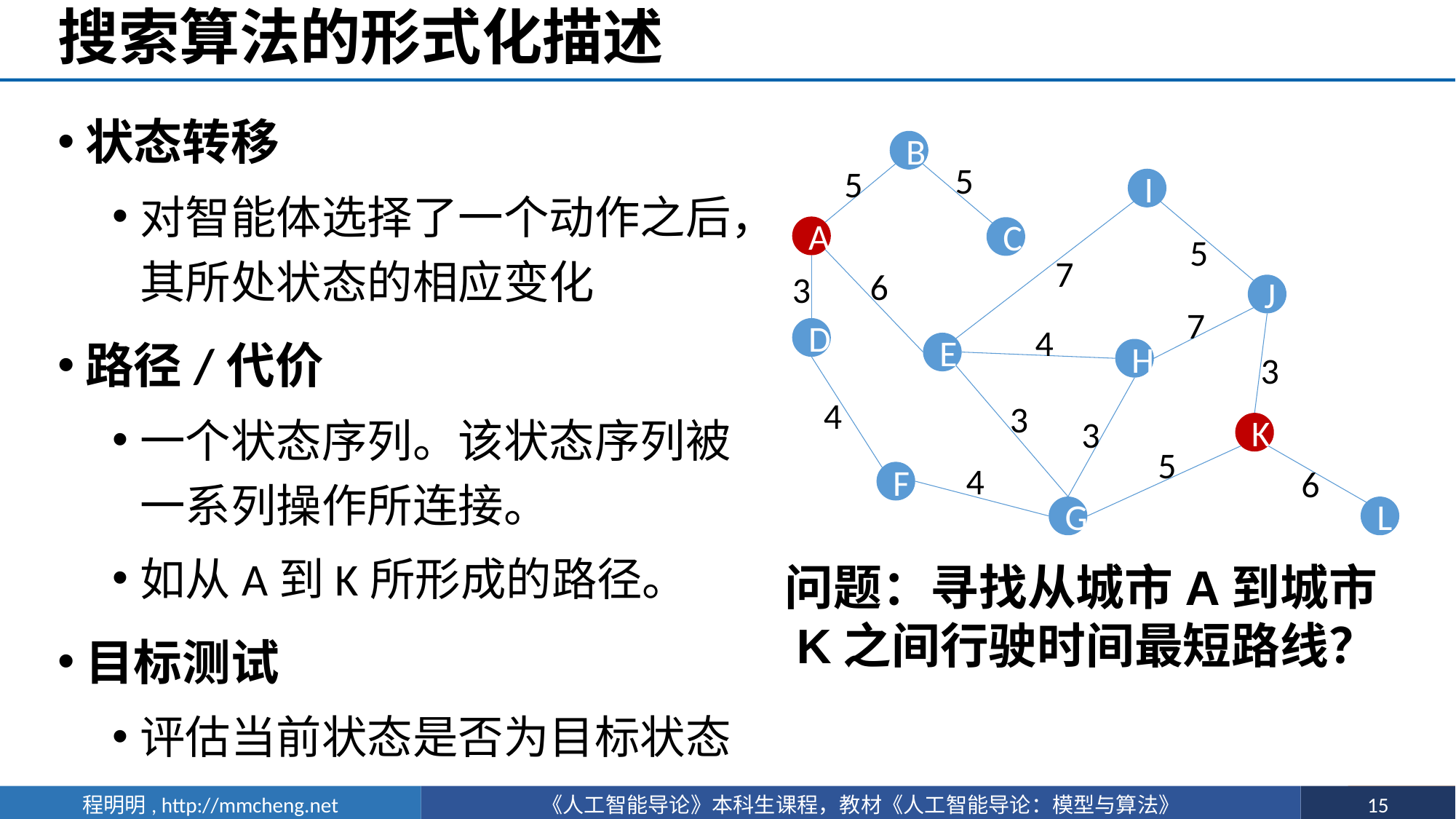

# 搜索算法的形式化描述
状态转移
对智能体选择了一个动作之后，其所处状态的相应变化
路径/代价
一个状态序列。该状态序列被一系列操作所连接。
如从A到K所形成的路径。
目标测试
评估当前状态是否为目标状态
B
5
5
I
A
C
5
7
6
3
J
7
4
D
E
H
3
4
3
3
K
5
4
6
F
G
L
问题：寻找从城市A到城市K之间行驶时间最短路线？